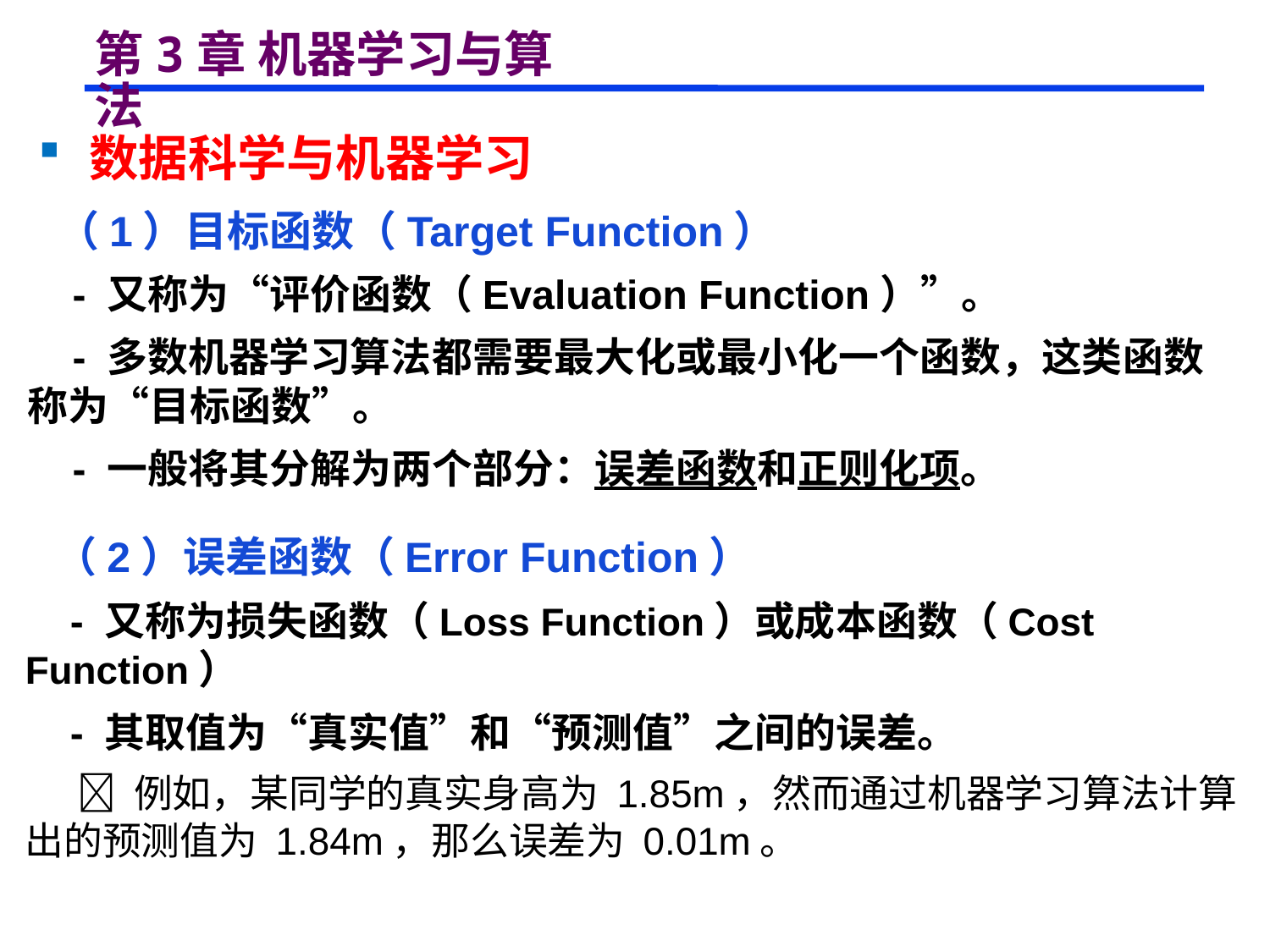

# 第3章 机器学习与算法
 数据科学与机器学习
  （1）目标函数（Target Function）
    - 又称为“评价函数（Evaluation Function）”。
    - 多数机器学习算法都需要最大化或最小化一个函数，这类函数称为“目标函数”。
    - 一般将其分解为两个部分：误差函数和正则化项。
  （2）误差函数（Error Function）
    - 又称为损失函数（Loss Function）或成本函数（Cost Function）
    - 其取值为“真实值”和“预测值”之间的误差。
      • 例如，某同学的真实身高为 1.85m，然而通过机器学习算法计算出的预测值为 1.84m，那么误差为 0.01m。